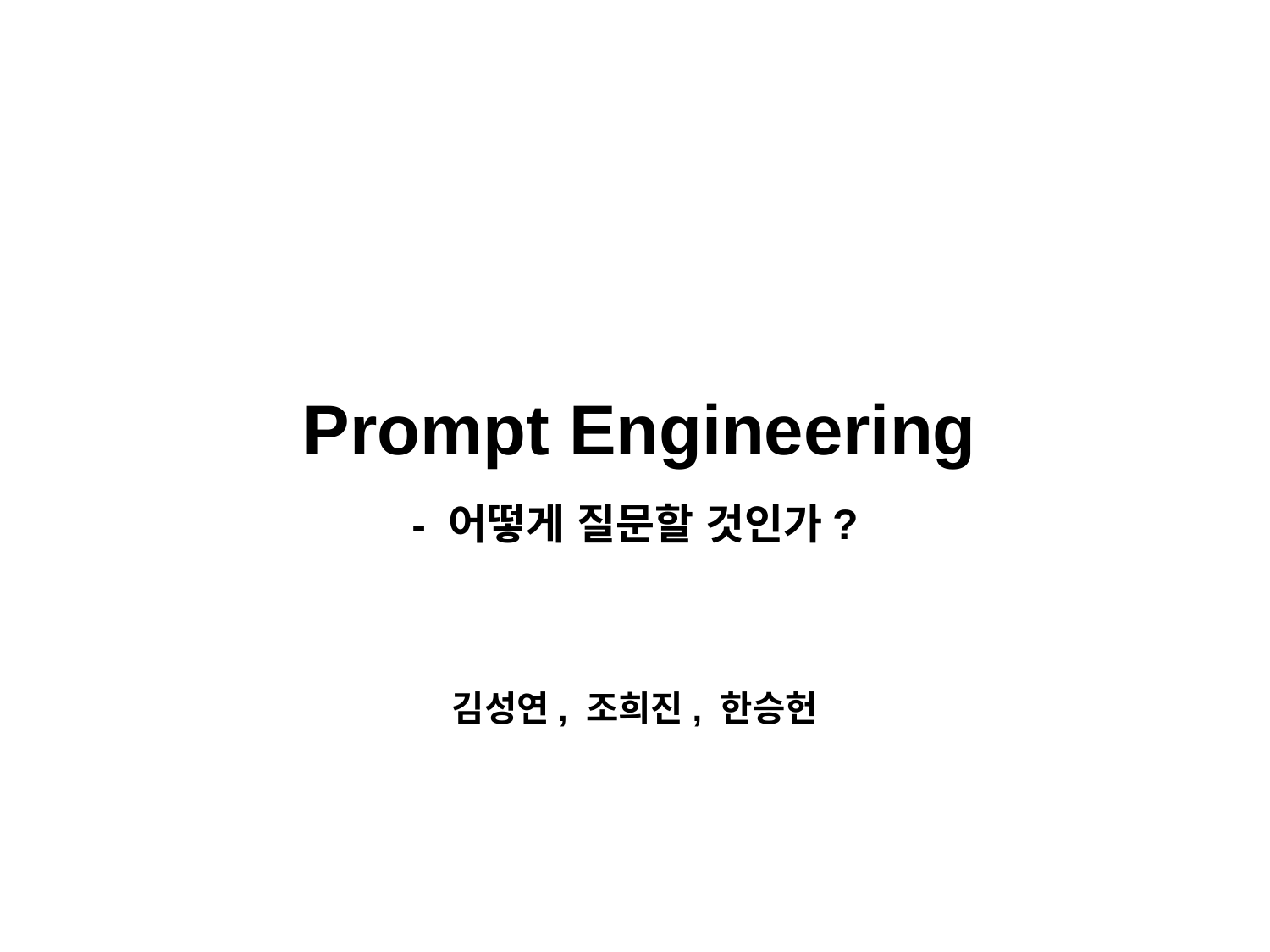

Prompt Engineering
- 어떻게 질문할 것인가?
김성연, 조희진, 한승헌